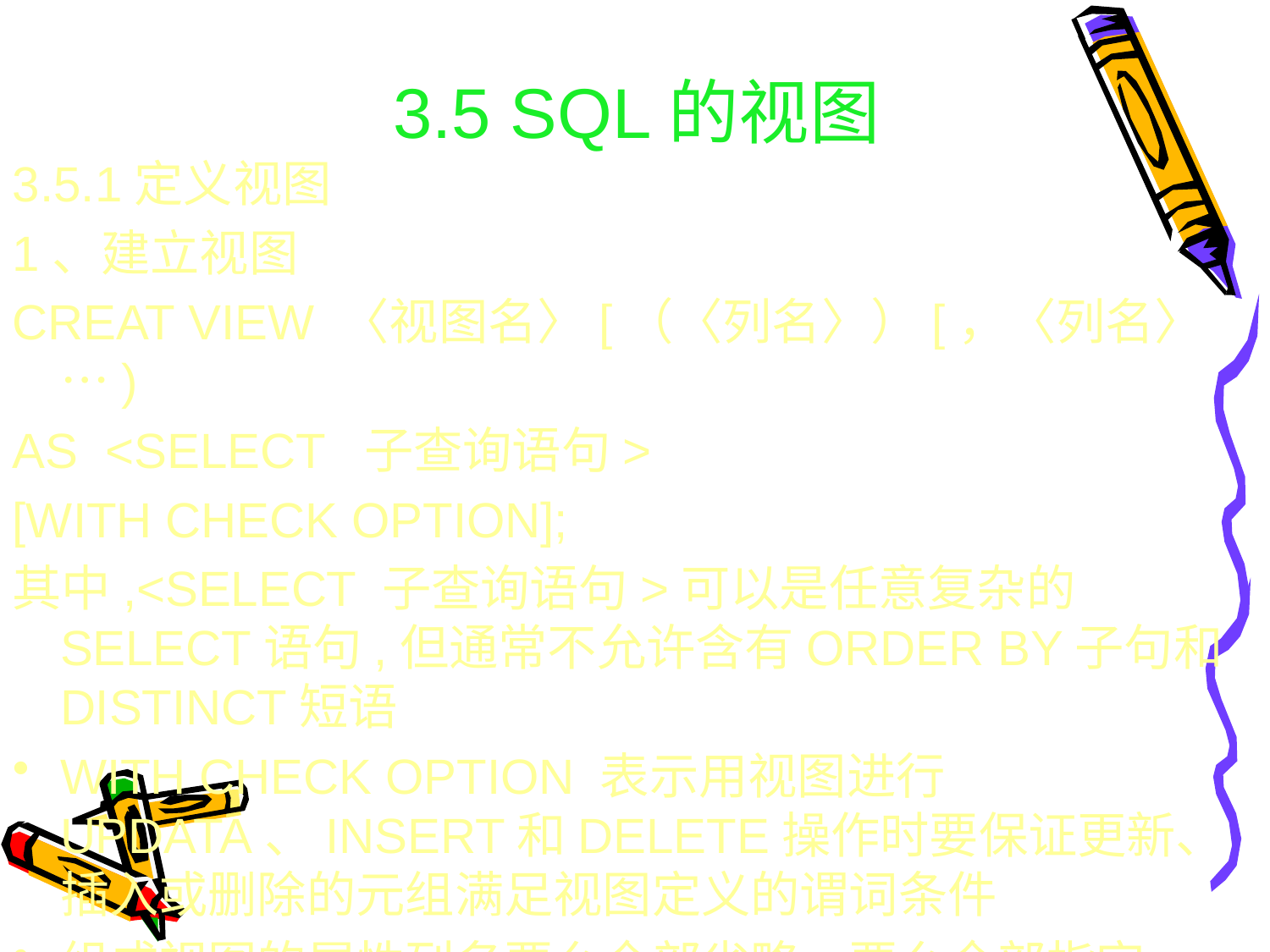

# 3.5 SQL的视图
3.5.1定义视图
1、建立视图
CREAT VIEW 〈视图名〉[（〈列名〉）[，〈列名〉…)
AS  <SELECT  子查询语句>
[WITH CHECK OPTION];
其中,<SELECT 子查询语句>可以是任意复杂的SELECT语句,但通常不允许含有ORDER BY子句和DISTINCT短语
WITH CHECK OPTION 表示用视图进行UPDATA、INSERT和DELETE操作时要保证更新、插入或删除的元组满足视图定义的谓词条件
组成视图的属性列名要么全部省略，要么全部指定。